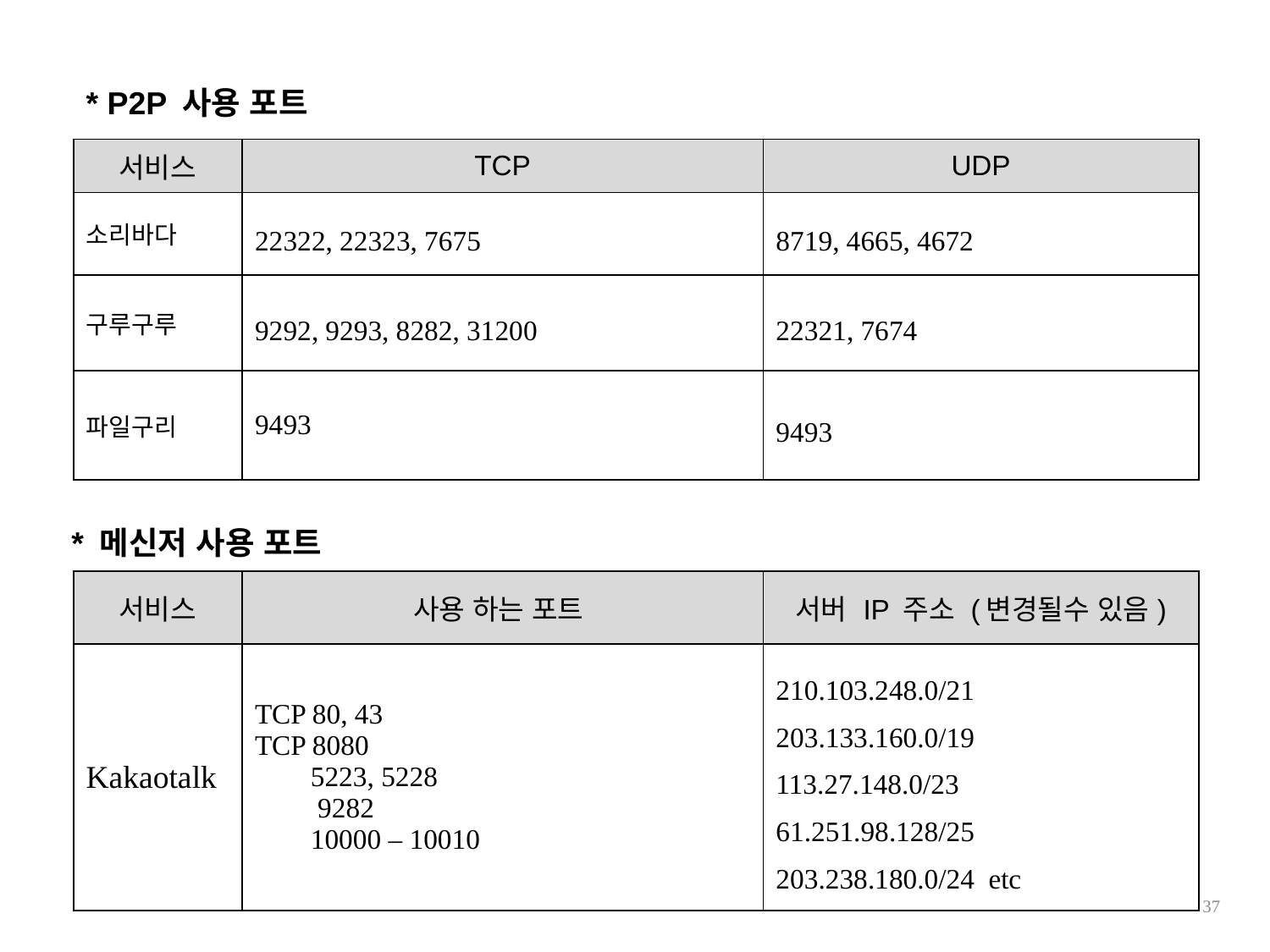

* P2P 사용 포트
| 서비스 | TCP | UDP |
| --- | --- | --- |
| 소리바다 | 22322, 22323, 7675 | 8719, 4665, 4672 |
| 구루구루 | 9292, 9293, 8282, 31200 | 22321, 7674 |
| 파일구리 | 9493 | 9493 |
* 메신저 사용 포트
| 서비스 | 사용 하는 포트 | 서버 IP 주소 (변경될수 있음) |
| --- | --- | --- |
| Kakaotalk | TCP 80, 43 TCP 8080 5223, 5228 9282 10000 – 10010 | 210.103.248.0/21 203.133.160.0/19 113.27.148.0/23 61.251.98.128/25 203.238.180.0/24 etc |
37